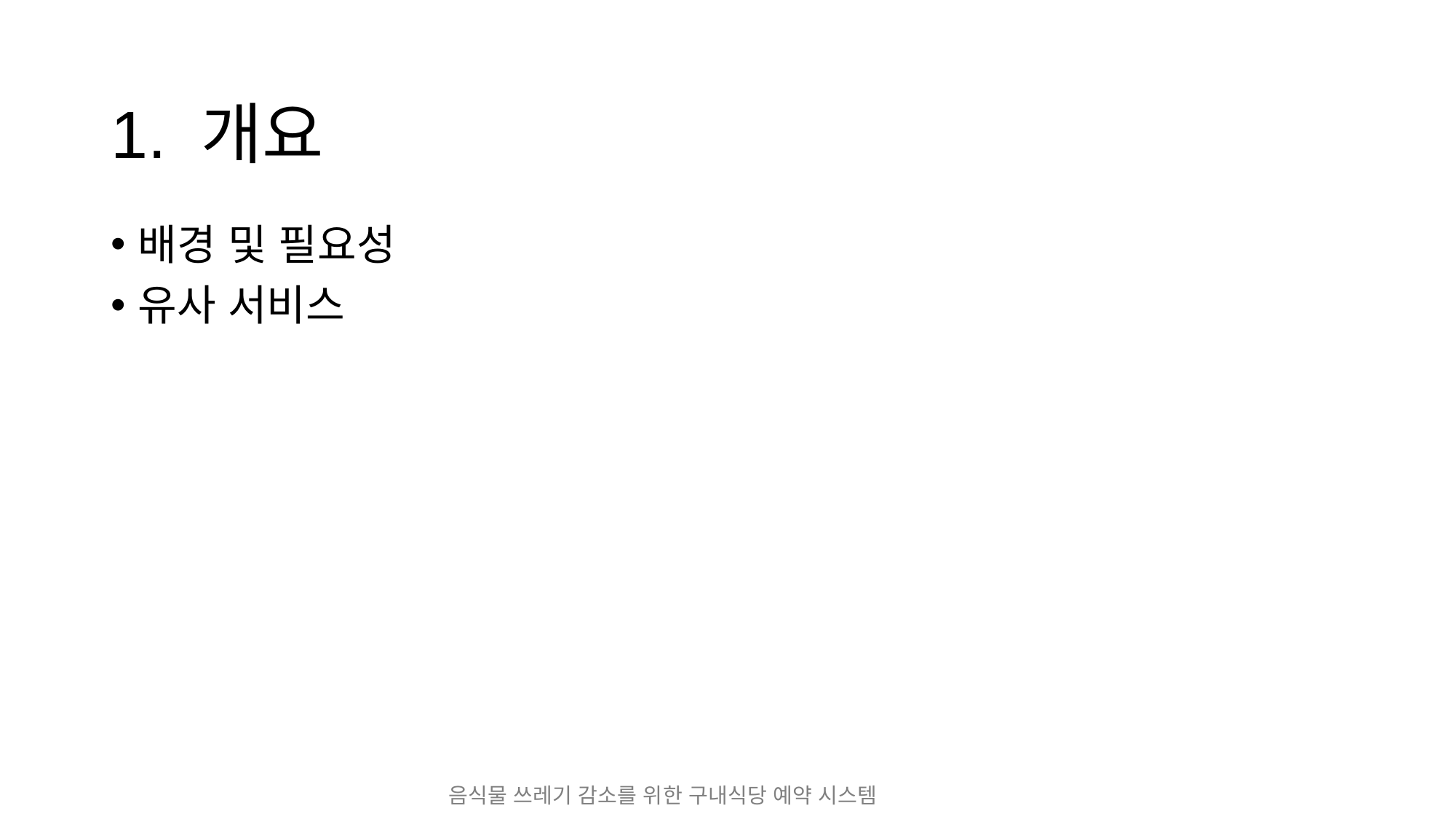

# 1. 개요
배경 및 필요성
유사 서비스

음식물 쓰레기 감소를 위한 구내식당 예약 시스템